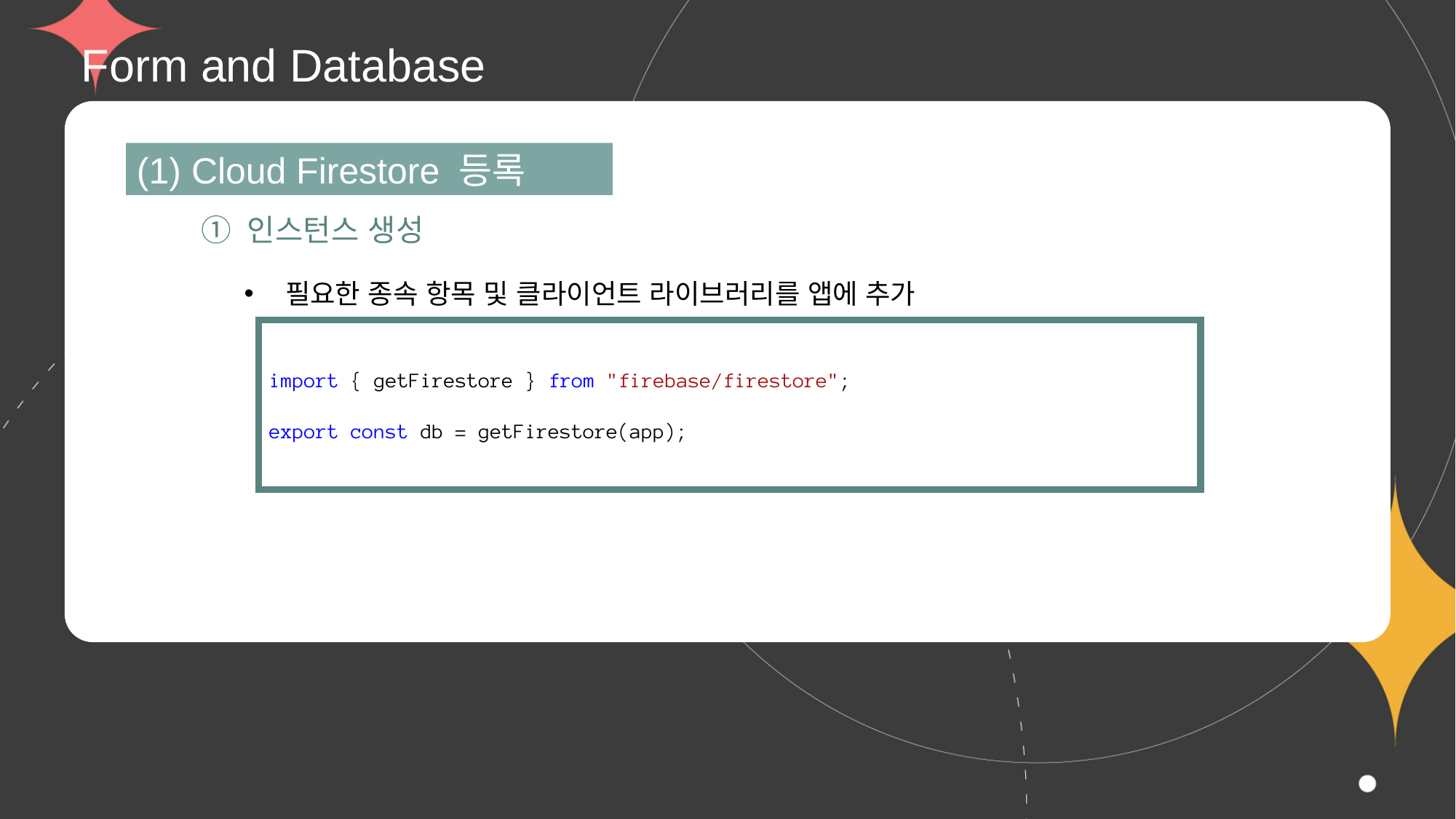

# Form and Database
(1) Cloud Firestore 등록
① 인스턴스 생성
필요한 종속 항목 및 클라이언트 라이브러리를 앱에 추가
import { getFirestore } from "firebase/firestore";
export const db = getFirestore(app);